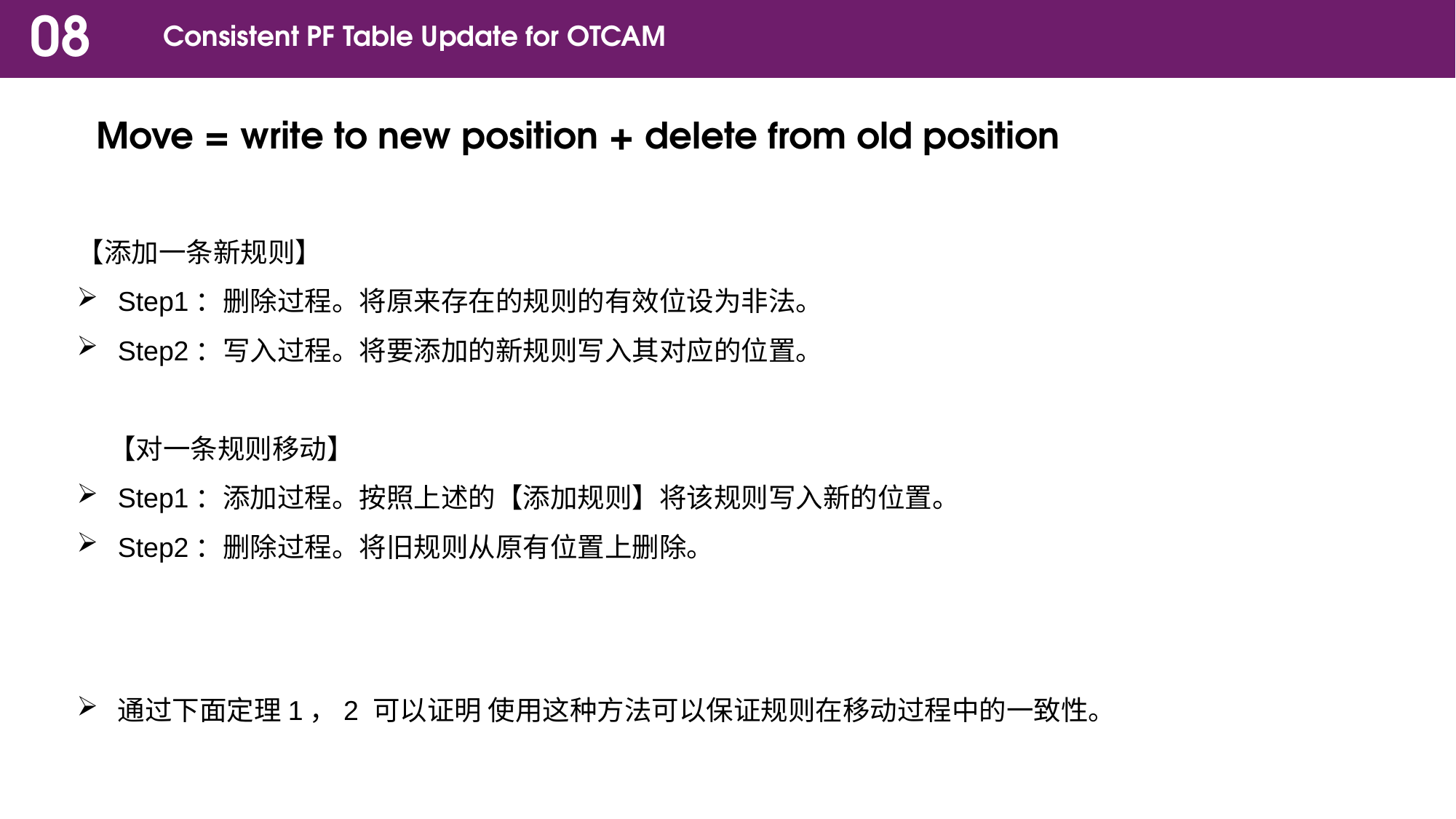

08
Consistent PF Table Update for OTCAM
Move = write to new position + delete from old position
【添加一条新规则】
Step1：删除过程。将原来存在的规则的有效位设为非法。
Step2：写入过程。将要添加的新规则写入其对应的位置。

【对一条规则移动】
Step1：添加过程。按照上述的【添加规则】将该规则写入新的位置。
Step2：删除过程。将旧规则从原有位置上删除。

通过下面定理1，2 可以证明 使用这种方法可以保证规则在移动过程中的一致性。